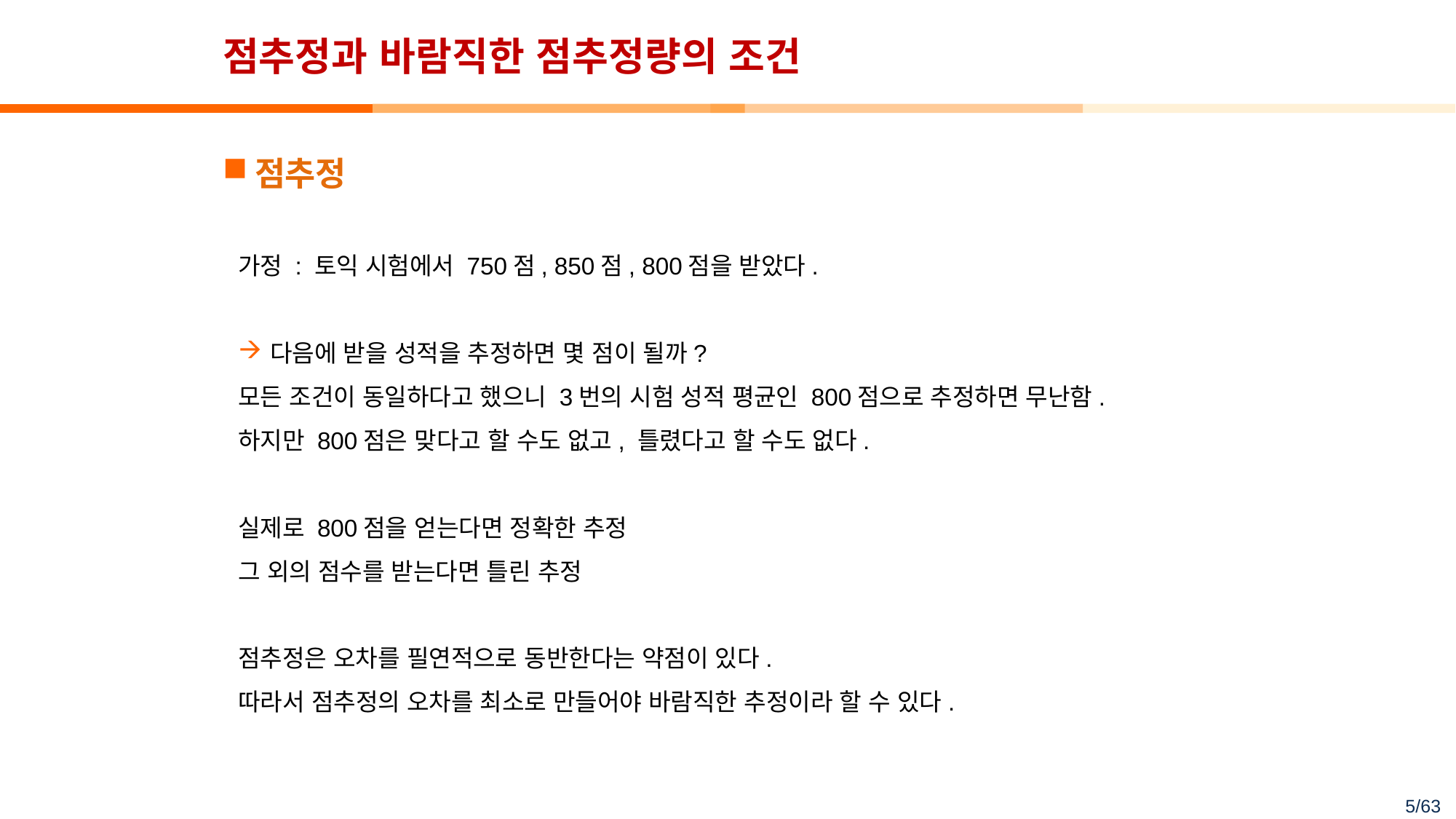

# 점추정과 바람직한 점추정량의 조건
점추정
가정 : 토익 시험에서 750점, 850점, 800점을 받았다.

다음에 받을 성적을 추정하면 몇 점이 될까?
모든 조건이 동일하다고 했으니 3번의 시험 성적 평균인 800점으로 추정하면 무난함.
하지만 800점은 맞다고 할 수도 없고, 틀렸다고 할 수도 없다.

실제로 800점을 얻는다면 정확한 추정
그 외의 점수를 받는다면 틀린 추정

점추정은 오차를 필연적으로 동반한다는 약점이 있다.
따라서 점추정의 오차를 최소로 만들어야 바람직한 추정이라 할 수 있다.